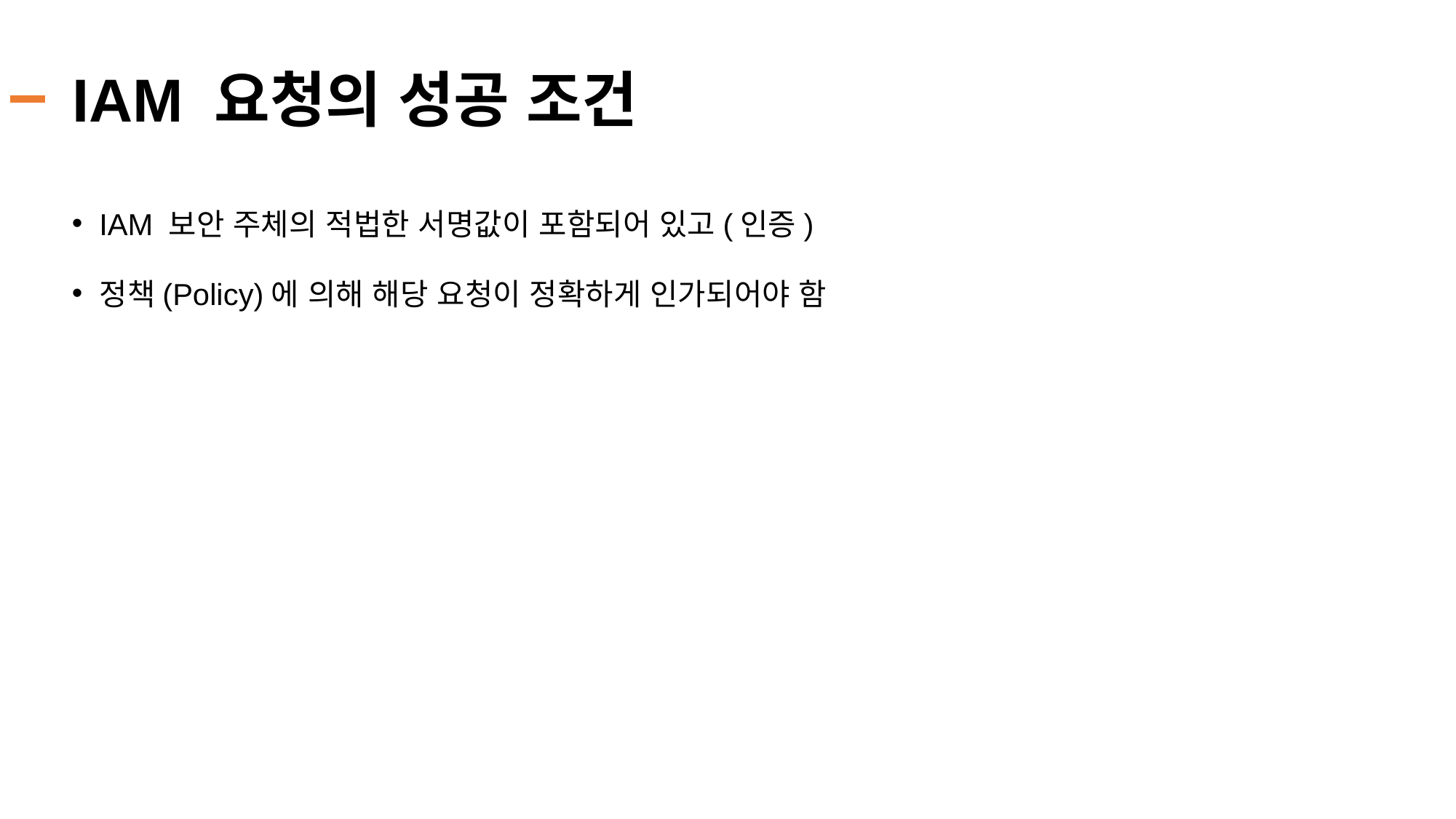

# IAM 요청의 성공 조건

IAM 보안 주체의 적법한 서명값이 포함되어 있고(인증)
정책(Policy)에 의해 해당 요청이 정확하게 인가되어야 함